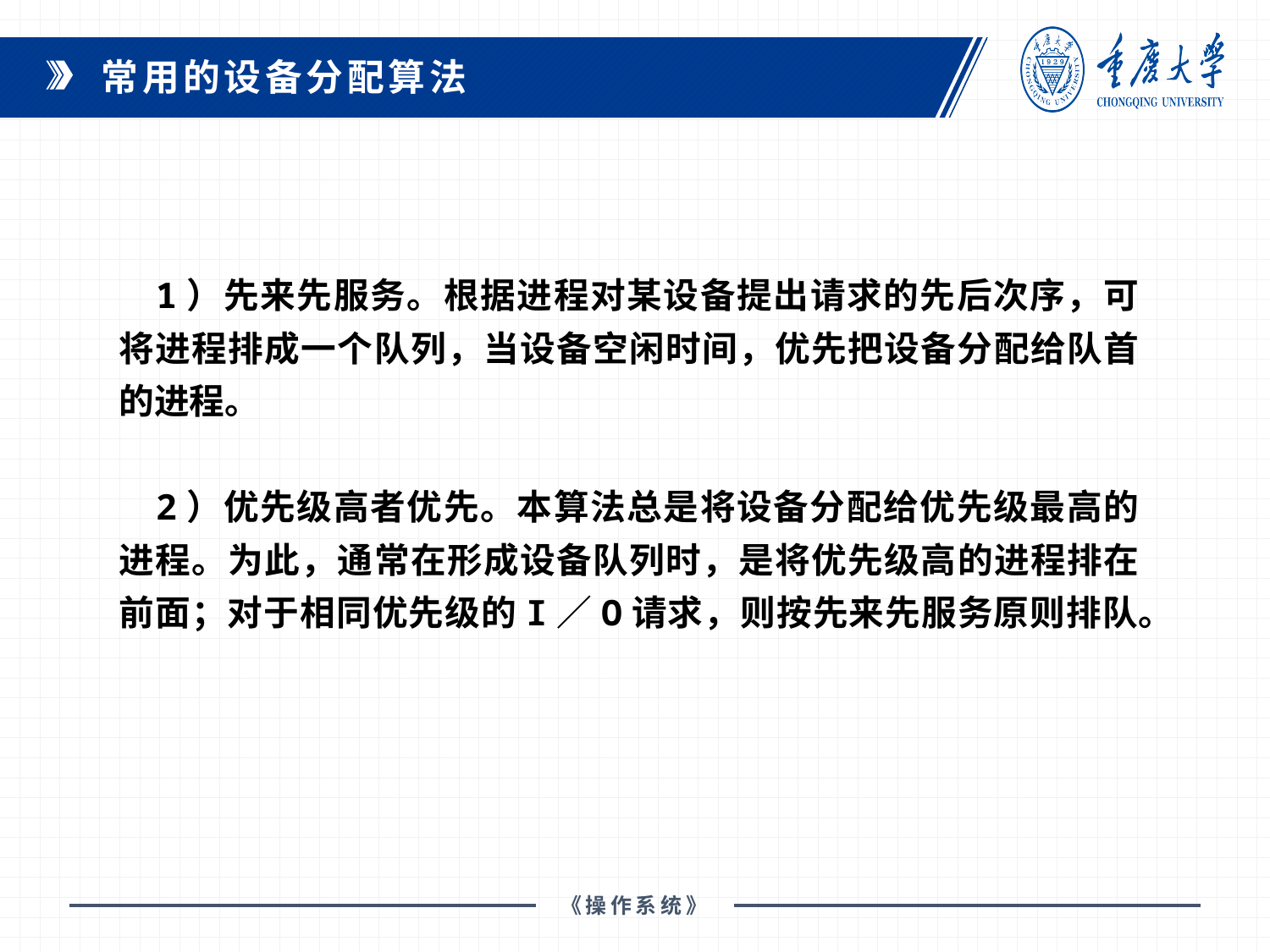

常用的设备分配算法
1）先来先服务。根据进程对某设备提出请求的先后次序，可将进程排成一个队列，当设备空闲时间，优先把设备分配给队首的进程。

2）优先级高者优先。本算法总是将设备分配给优先级最高的进程。为此，通常在形成设备队列时，是将优先级高的进程排在前面；对于相同优先级的I／O请求，则按先来先服务原则排队。